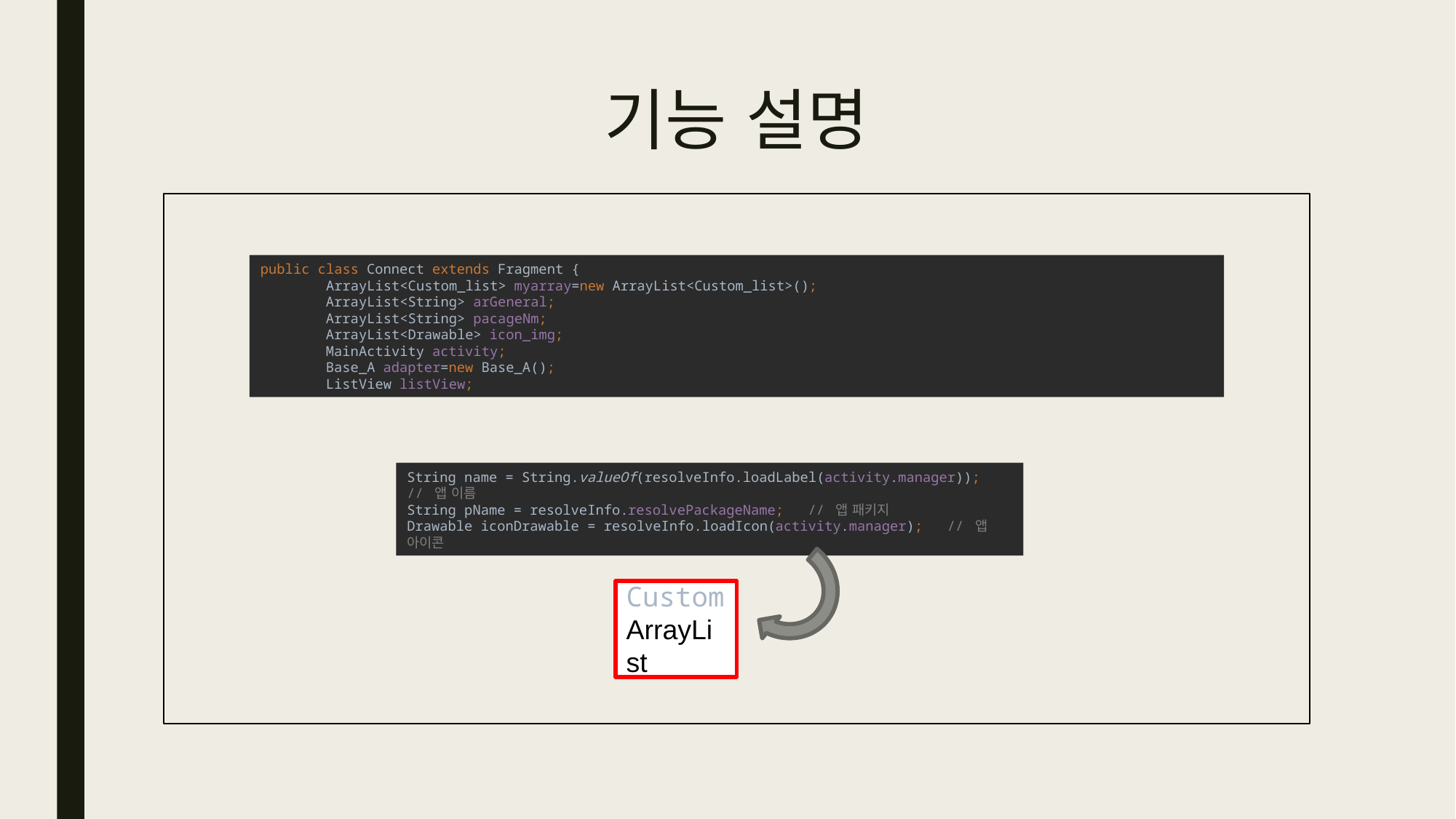

# 기능 설명

public class Connect extends Fragment {
        ArrayList<Custom_list> myarray=new ArrayList<Custom_list>();
        ArrayList<String> arGeneral;
        ArrayList<String> pacageNm;
        ArrayList<Drawable> icon_img;
        MainActivity activity;
        Base_A adapter=new Base_A();
        ListView listView;
String name = String.valueOf(resolveInfo.loadLabel(activity.manager));    // 앱 이름
String pName = resolveInfo.resolvePackageName;   // 앱 패키지
Drawable iconDrawable = resolveInfo.loadIcon(activity.manager);   // 앱 아이콘

Custom ArrayList